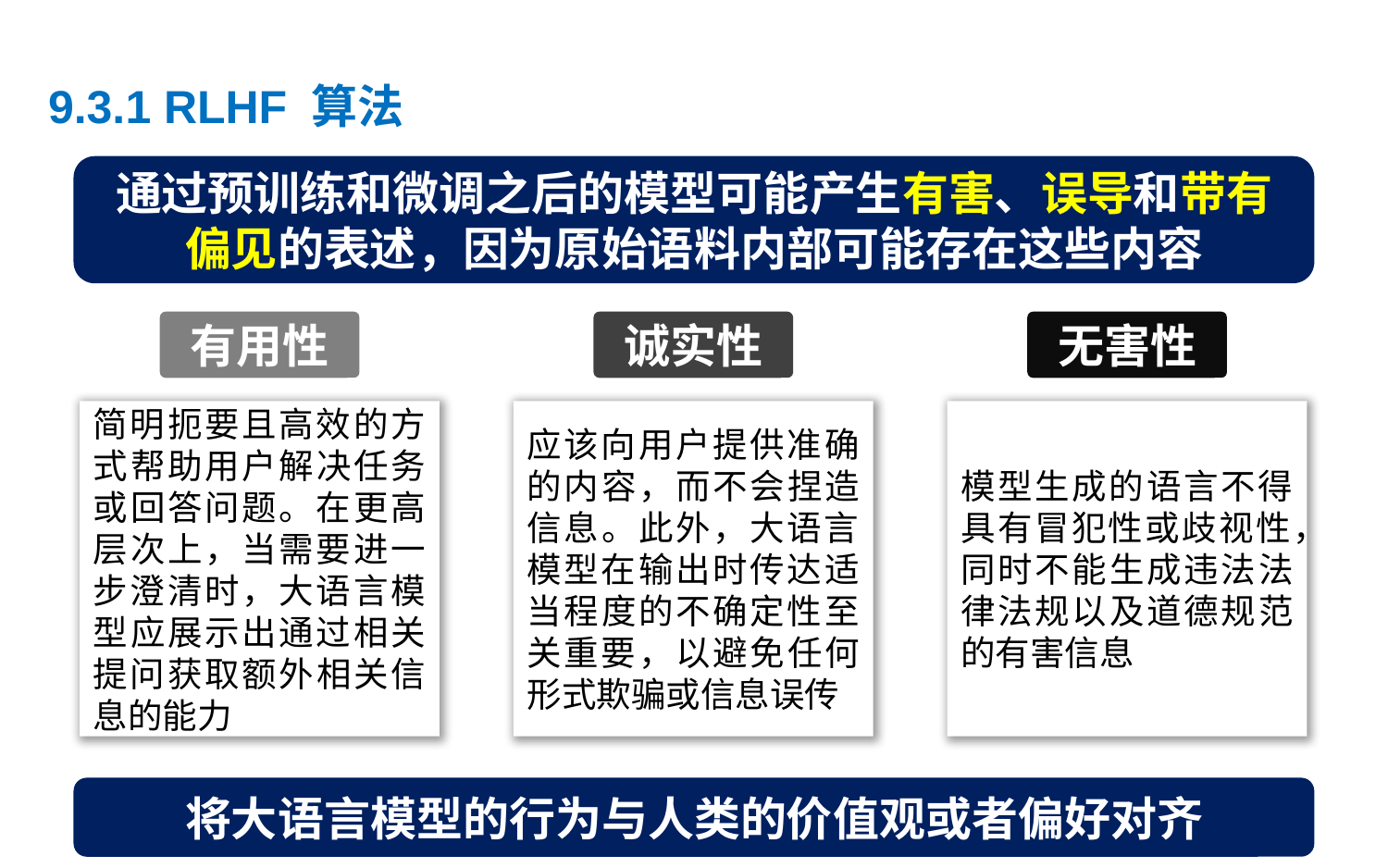

# 9.3.1 RLHF 算法
通过预训练和微调之后的模型可能产生有害、误导和带有偏见的表述，因为原始语料内部可能存在这些内容
有用性
诚实性
无害性
应该向用户提供准确的内容，而不会捏造信息。此外，大语言模型在输出时传达适当程度的不确定性至关重要，以避免任何形式欺骗或信息误传
模型生成的语言不得具有冒犯性或歧视性，同时不能生成违法法律法规以及道德规范的有害信息
简明扼要且高效的方式帮助用户解决任务或回答问题。在更高层次上，当需要进一步澄清时，大语言模型应展示出通过相关提问获取额外相关信息的能力
将大语言模型的行为与人类的价值观或者偏好对齐